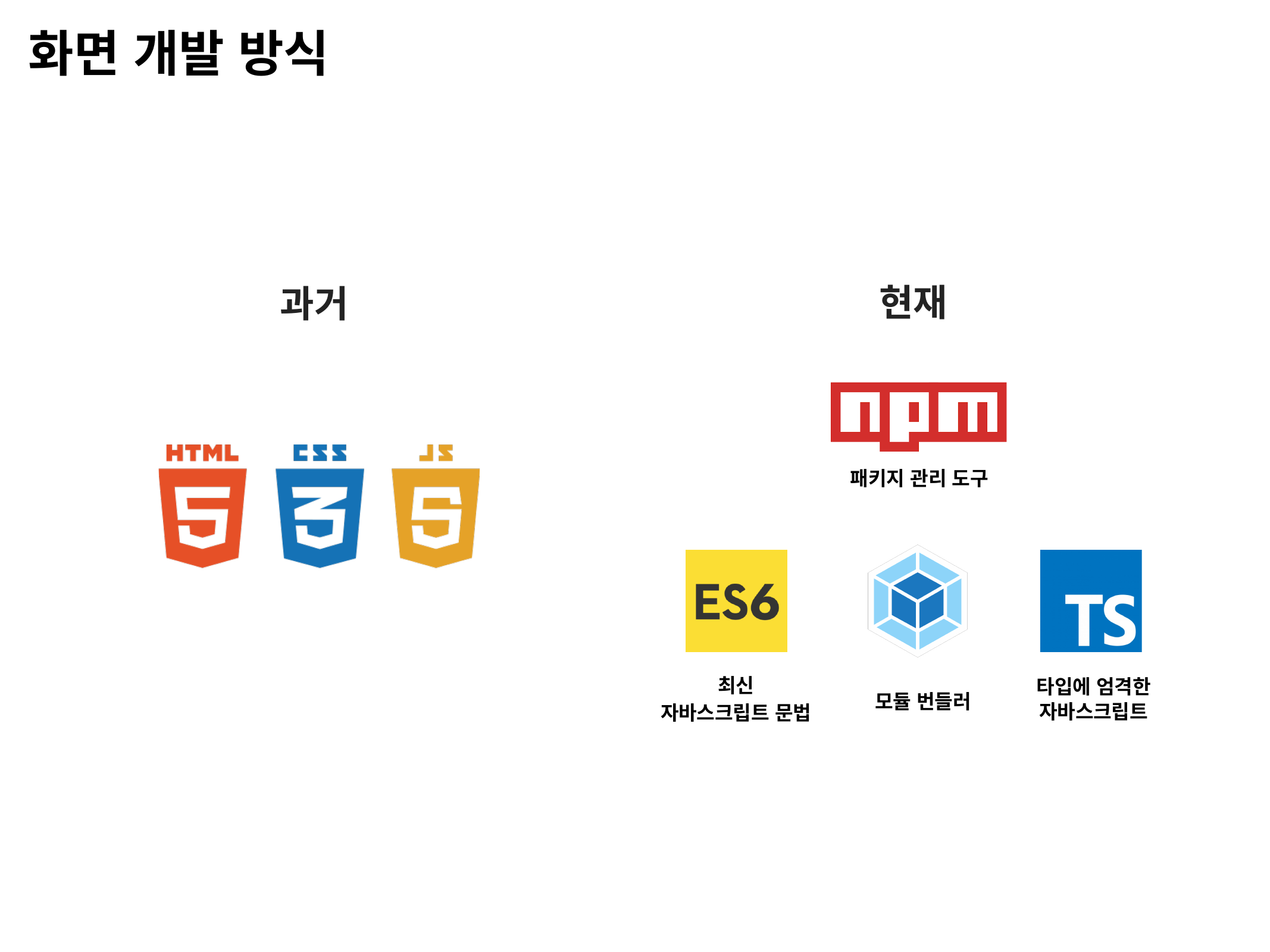

# 화면 개발 방식
현재
과거

패키지 관리 도구

최신
자바스크립트 문법
타입에 엄격한
자바스크립트
모듈 번들러